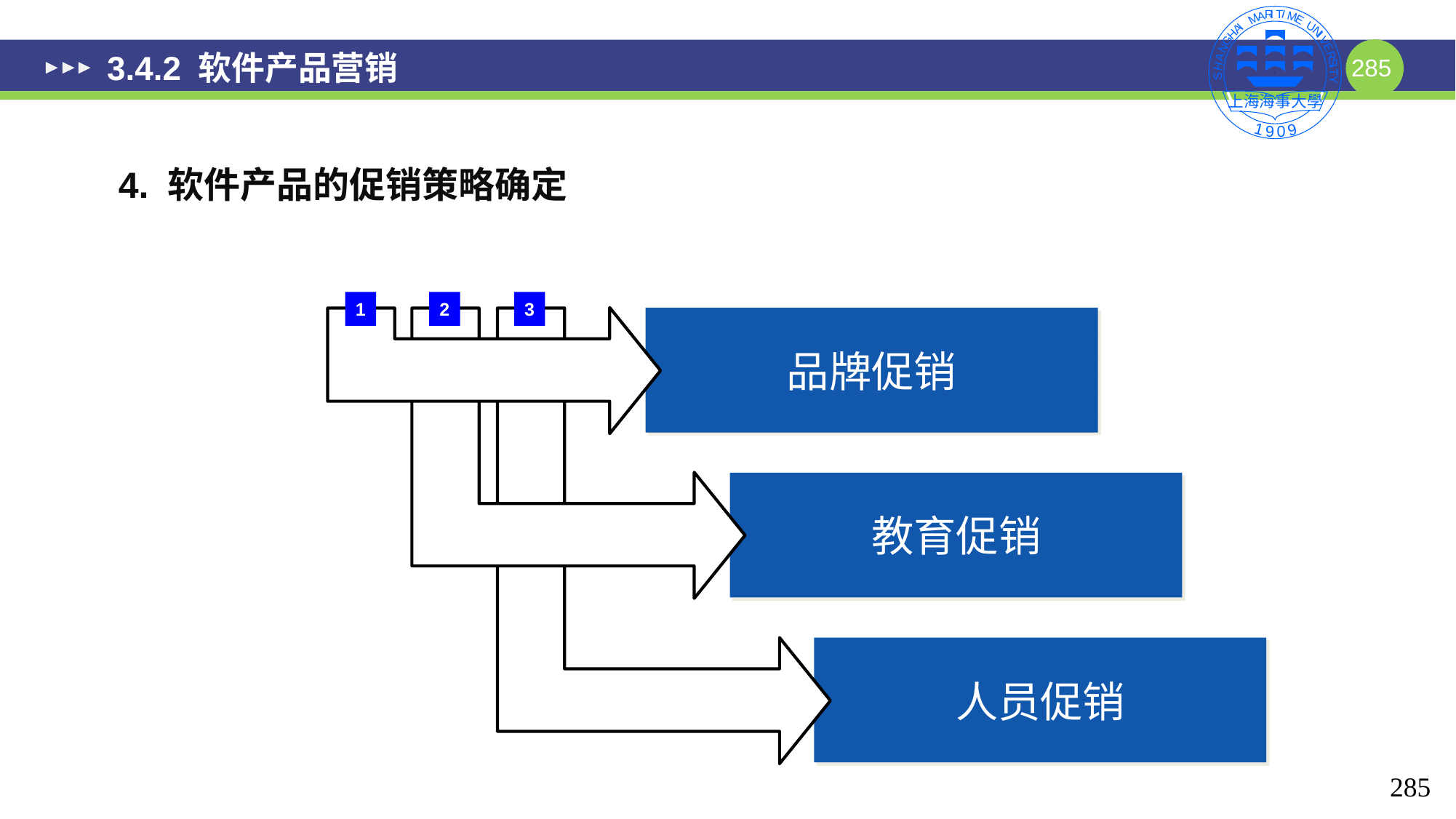

# 3.4.2 软件产品营销
4. 软件产品的促销策略确定
1
2
3

品牌促销

教育促销

人员促销
285
285